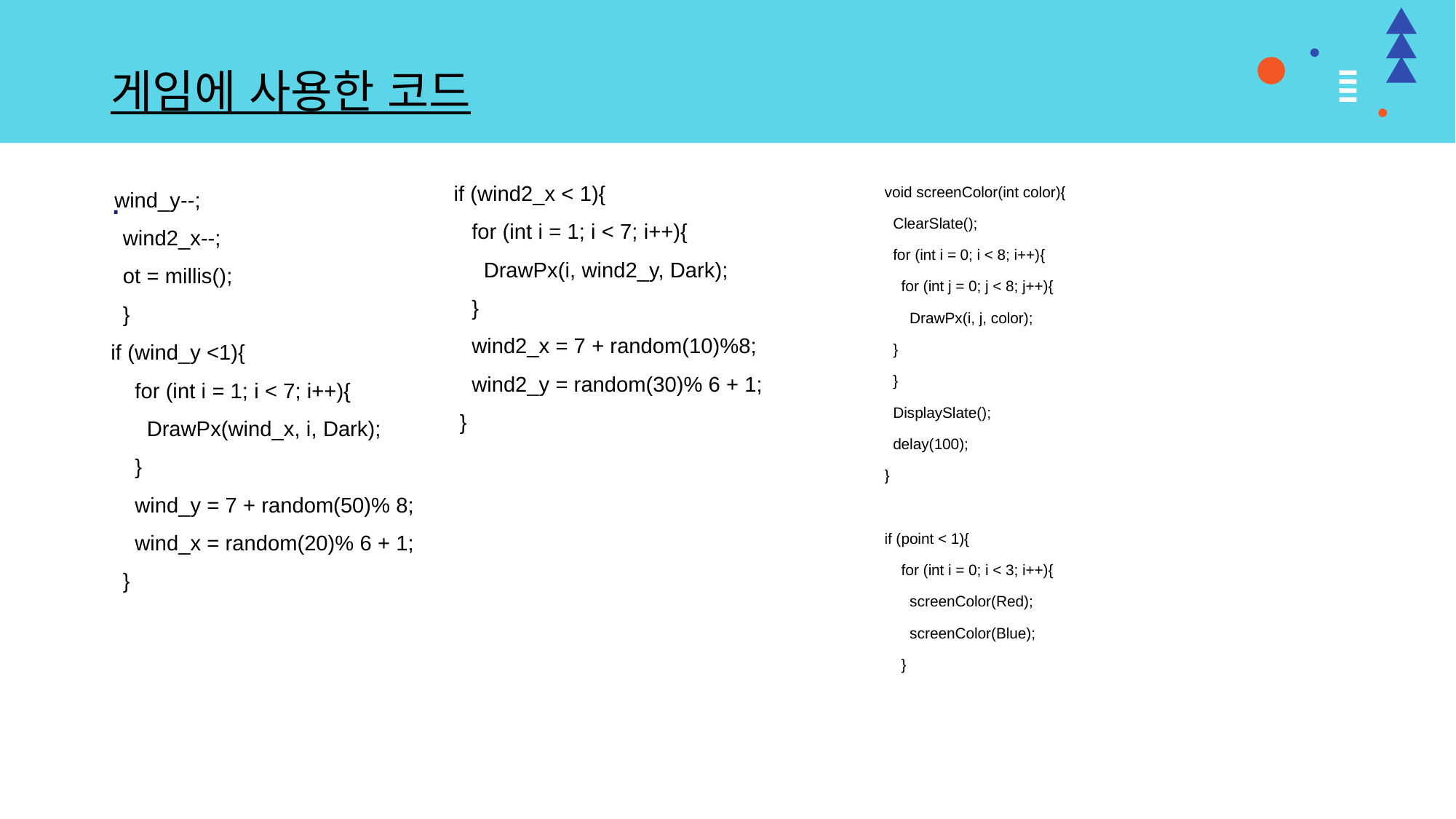

# 게임에 사용한 코드
.
 if (wind2_x < 1){
    for (int i = 1; i < 7; i++){
      DrawPx(i, wind2_y, Dark);
    }
    wind2_x = 7 + random(10)%8;
    wind2_y = random(30)% 6 + 1;
  }
void screenColor(int color){
  ClearSlate();
  for (int i = 0; i < 8; i++){
    for (int j = 0; j < 8; j++){
      DrawPx(i, j, color);
  }
  }
  DisplaySlate();
  delay(100);
}

if (point < 1){
    for (int i = 0; i < 3; i++){
      screenColor(Red);
      screenColor(Blue);
    }
 wind_y--;
  wind2_x--;
  ot = millis();
  }
if (wind_y <1){
    for (int i = 1; i < 7; i++){
      DrawPx(wind_x, i, Dark);
    }
    wind_y = 7 + random(50)% 8;
    wind_x = random(20)% 6 + 1;
  }